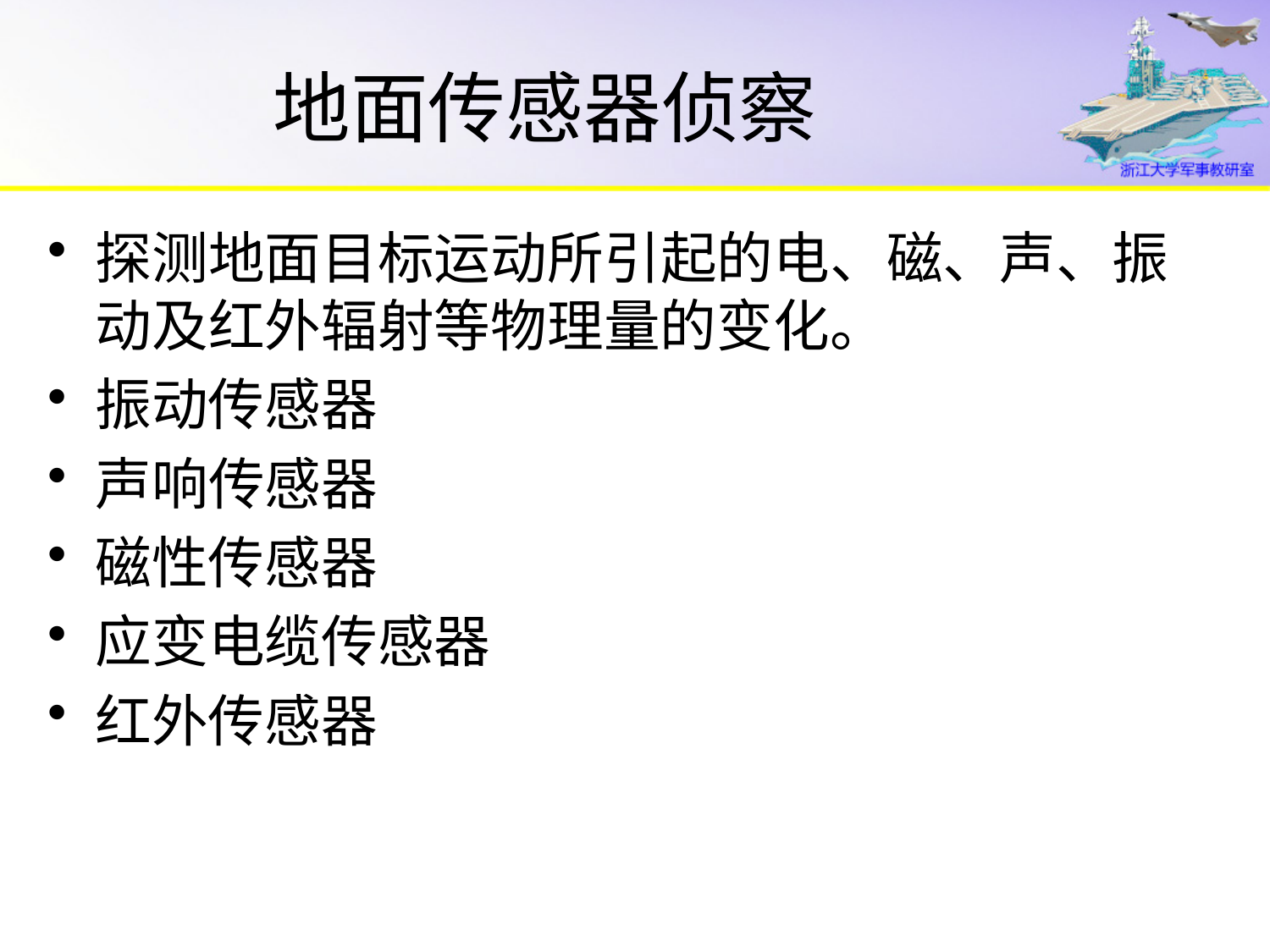

# 地面传感器侦察
探测地面目标运动所引起的电、磁、声、振动及红外辐射等物理量的变化。
振动传感器
声响传感器
磁性传感器
应变电缆传感器
红外传感器